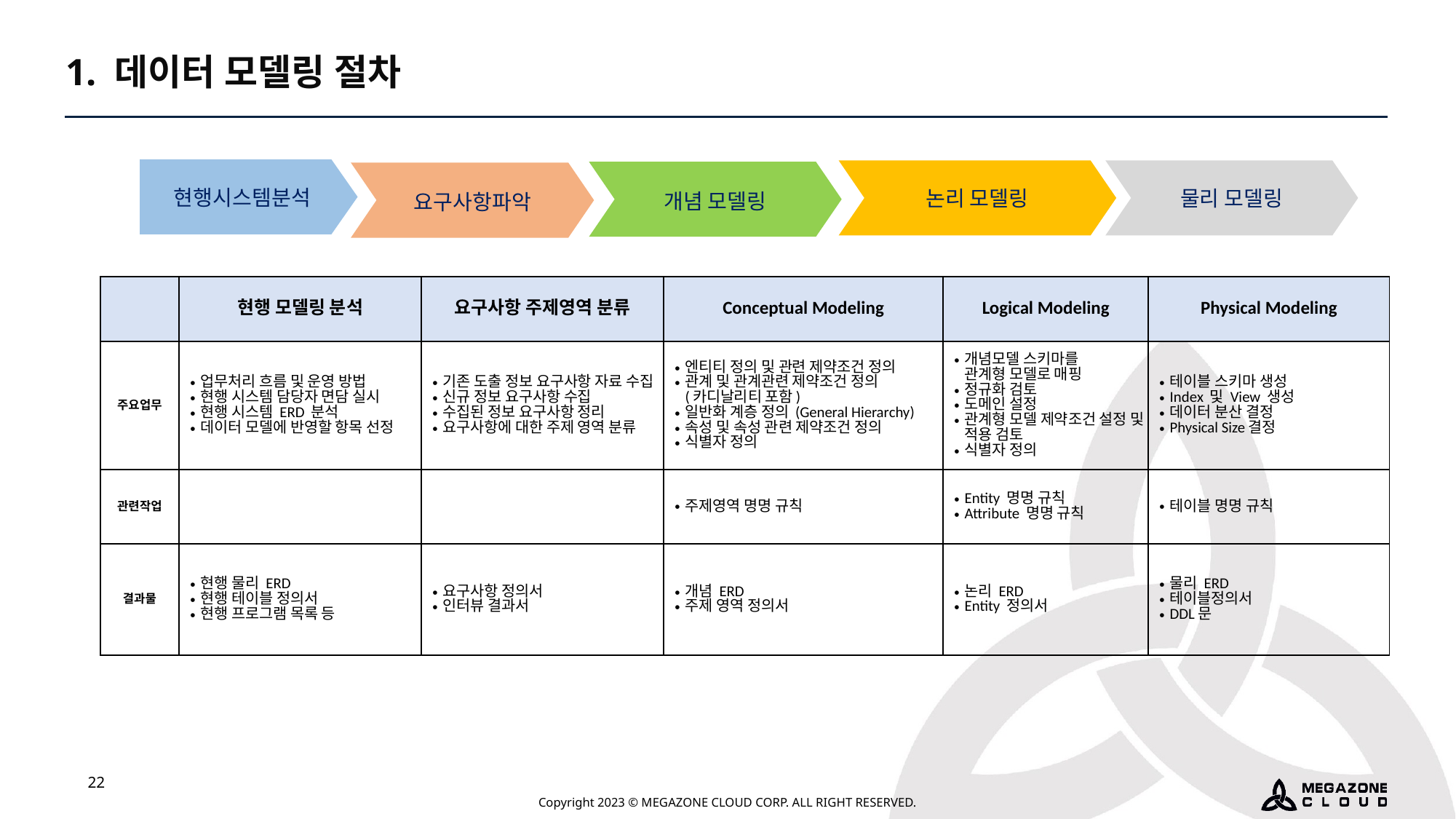

1. 데이터 모델링 절차
현행시스템분석
논리 모델링
물리 모델링
개념 모델링
요구사항파악
|  | 현행 모델링 분석 | 요구사항 주제영역 분류 | Conceptual Modeling | Logical Modeling | Physical Modeling |
| --- | --- | --- | --- | --- | --- |
| 주요업무 | 업무처리 흐름 및 운영 방법 현행 시스템 담당자 면담 실시 현행 시스템 ERD 분석 데이터 모델에 반영할 항목 선정 | 기존 도출 정보 요구사항 자료 수집 신규 정보 요구사항 수집 수집된 정보 요구사항 정리 요구사항에 대한 주제 영역 분류 | 엔티티 정의 및 관련 제약조건 정의 관계 및 관계관련 제약조건 정의 (카디날리티 포함) 일반화 계층 정의 (General Hierarchy) 속성 및 속성 관련 제약조건 정의 식별자 정의 | 개념모델 스키마를 관계형 모델로 매핑 정규화 검토 도메인 설정 관계형 모델 제약조건 설정 및 적용 검토 식별자 정의 | 테이블 스키마 생성 Index 및 View 생성 데이터 분산 결정 Physical Size결정 |
| 관련작업 |  |  | 주제영역 명명 규칙 | Entity 명명 규칙 Attribute 명명 규칙 | 테이블 명명 규칙 |
| 결과물 | 현행 물리 ERD 현행 테이블 정의서 현행 프로그램 목록 등 | 요구사항 정의서 인터뷰 결과서 | 개념 ERD 주제 영역 정의서 | 논리 ERD Entity 정의서 | 물리 ERD 테이블정의서 DDL문 |